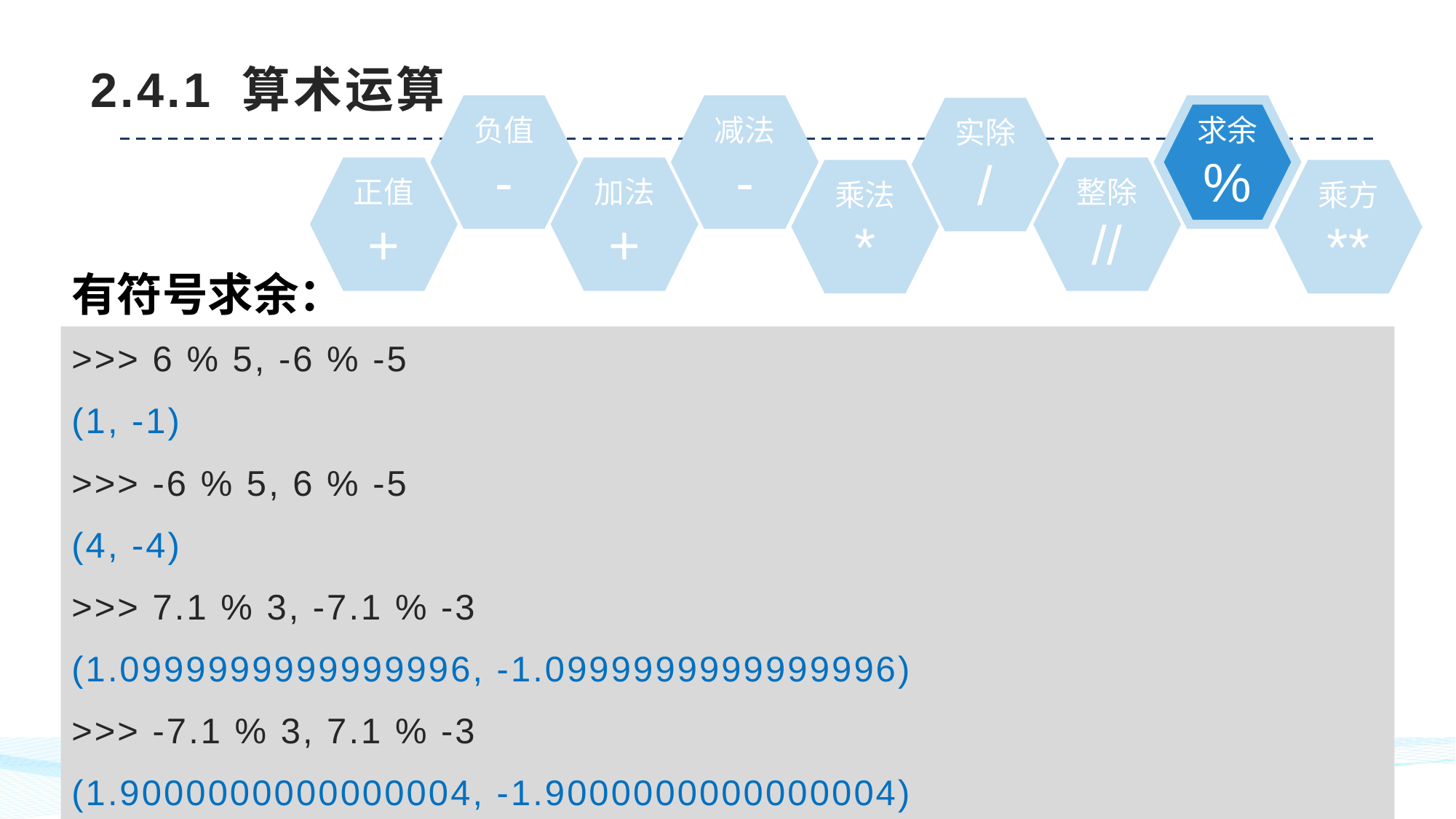

# 2.4.1 算术运算
负值
-
减法
-
求余
%
实除
/
正值
+
加法
+
整除
//
乘法
*
乘方
**
有符号求余：
>>> 6 % 5, -6 % -5
(1, -1)
>>> -6 % 5, 6 % -5
(4, -4)
>>> 7.1 % 3, -7.1 % -3
(1.0999999999999996, -1.0999999999999996)
>>> -7.1 % 3, 7.1 % -3
(1.9000000000000004, -1.9000000000000004)